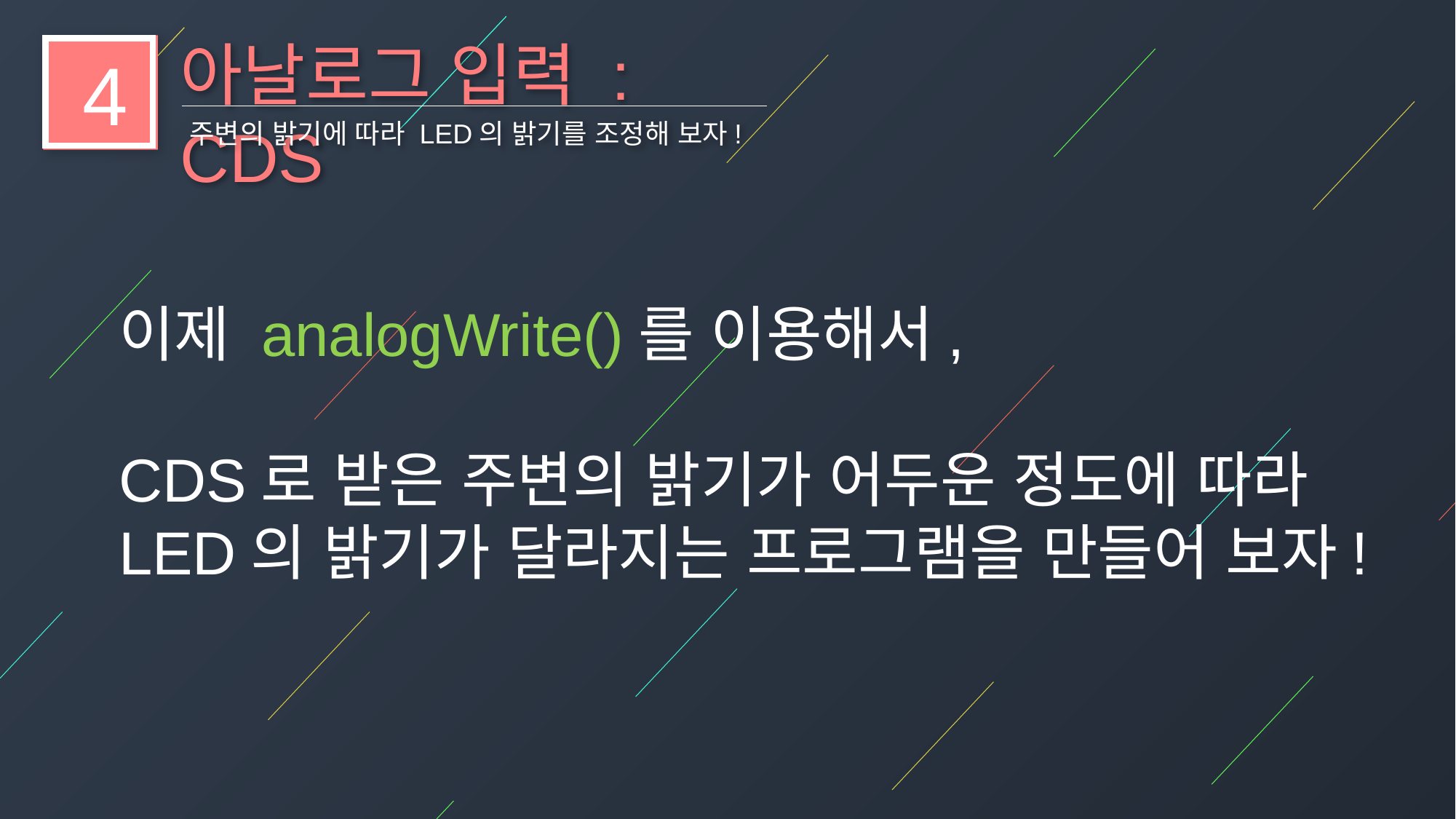

아날로그 입력 : CDS

4
주변의 밝기에 따라 LED의 밝기를 조정해 보자!
이제 analogWrite()를 이용해서,

CDS로 받은 주변의 밝기가 어두운 정도에 따라
LED의 밝기가 달라지는 프로그램을 만들어 보자!